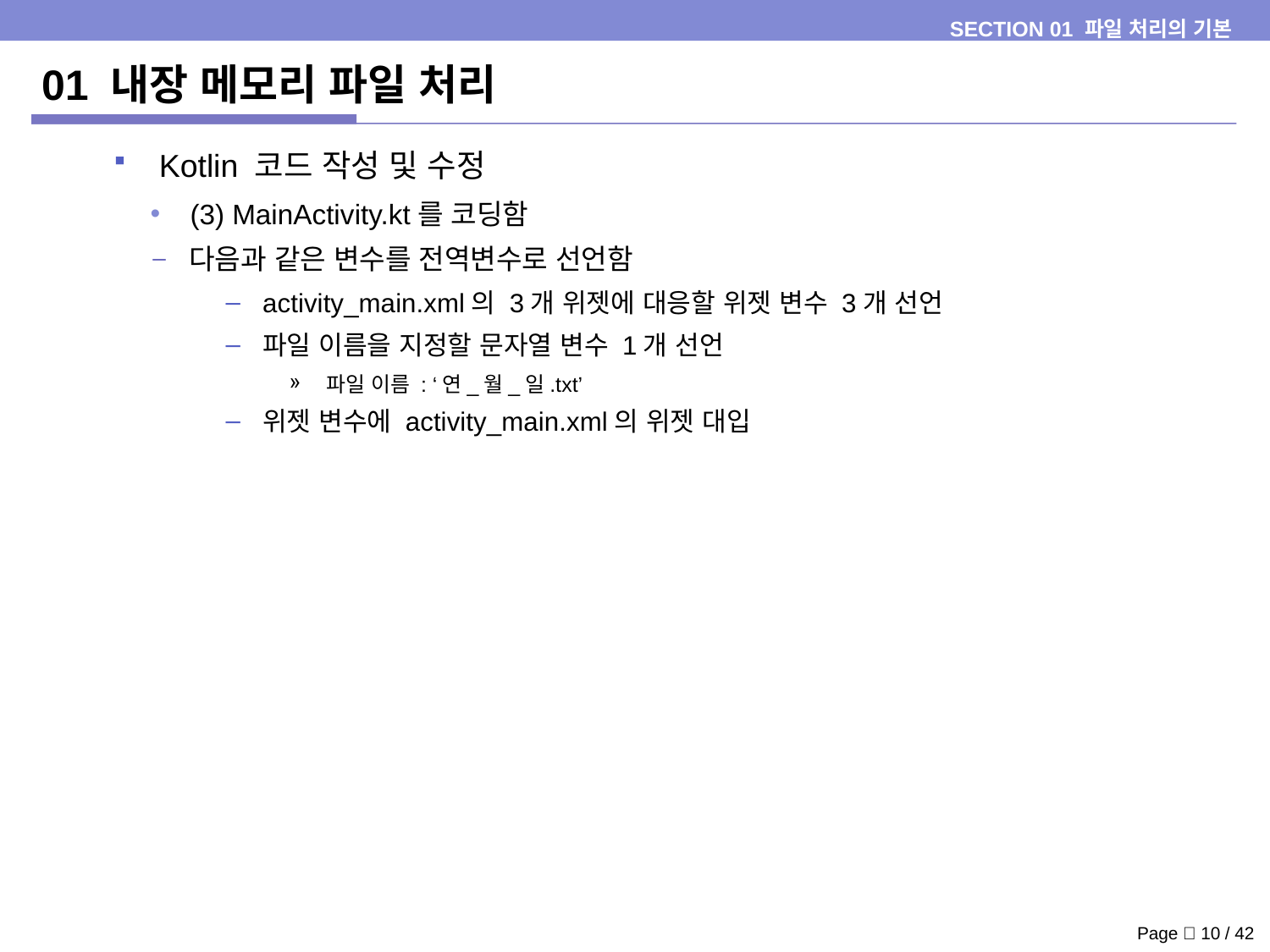

SECTION 01 파일 처리의 기본
# 01 내장 메모리 파일 처리
 Kotlin 코드 작성 및 수정
(3) MainActivity.kt를 코딩함
다음과 같은 변수를 전역변수로 선언함
activity_main.xml의 3개 위젯에 대응할 위젯 변수 3개 선언
파일 이름을 지정할 문자열 변수 1개 선언
파일 이름 : ‘연_월_일.txt’
위젯 변수에 activity_main.xml의 위젯 대입